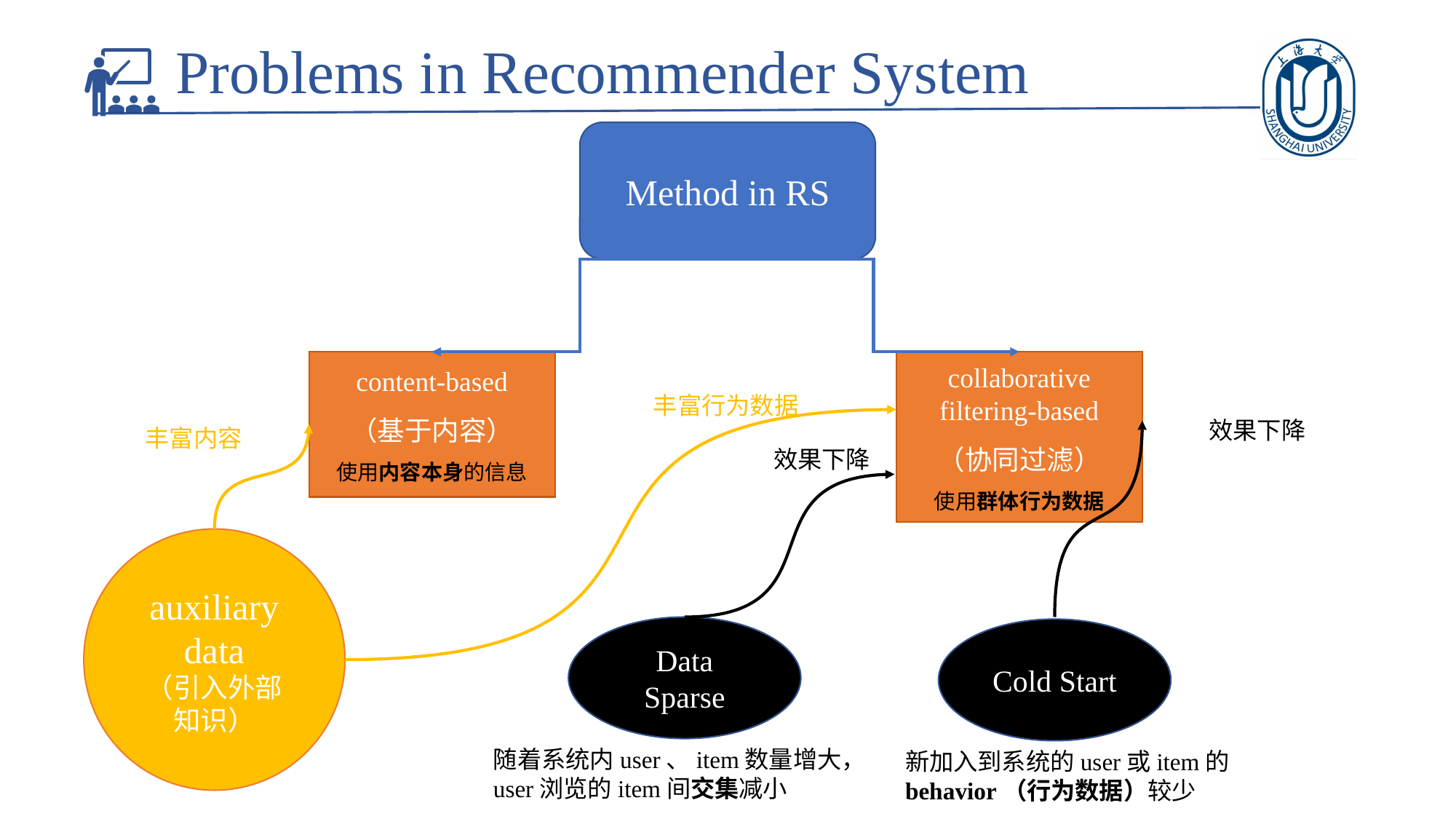

Problems in Recommender System
Method in RS
collaborative filtering-based
（协同过滤）
使用群体行为数据
content-based
（基于内容）
使用内容本身的信息
丰富行为数据
效果下降
丰富内容
效果下降
auxiliary data
（引入外部知识）
Data
Sparse
随着系统内user、item数量增大，user浏览的item间交集减小
新加入到系统的user或item的behavior（行为数据）较少
Cold Start